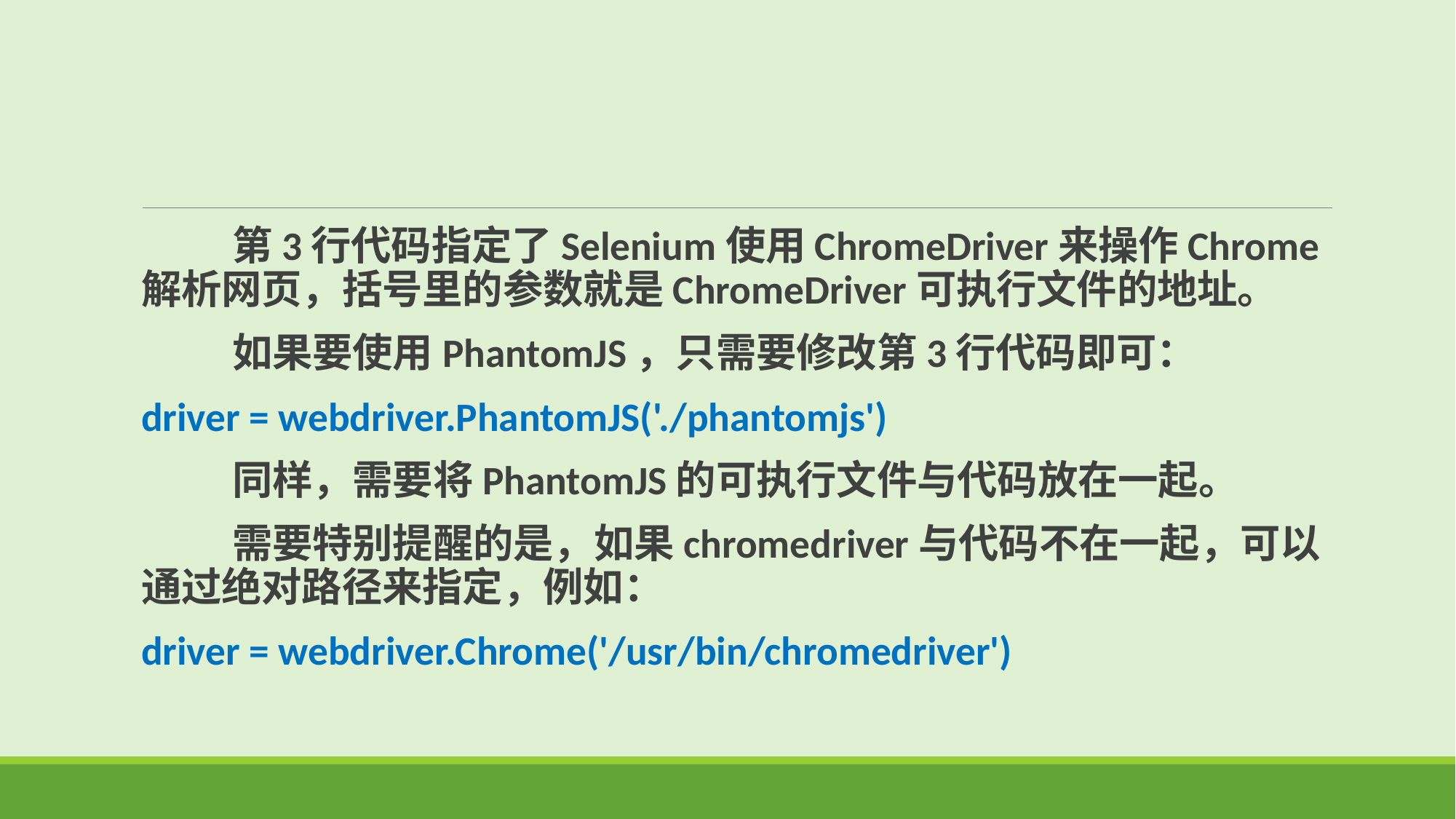

第3行代码指定了Selenium使用ChromeDriver来操作Chrome解析网页，括号里的参数就是ChromeDriver可执行文件的地址。
         如果要使用PhantomJS，只需要修改第3行代码即可：
driver = webdriver.PhantomJS('./phantomjs')
         同样，需要将PhantomJS的可执行文件与代码放在一起。
         需要特别提醒的是，如果chromedriver与代码不在一起，可以通过绝对路径来指定，例如：
driver = webdriver.Chrome('/usr/bin/chromedriver')